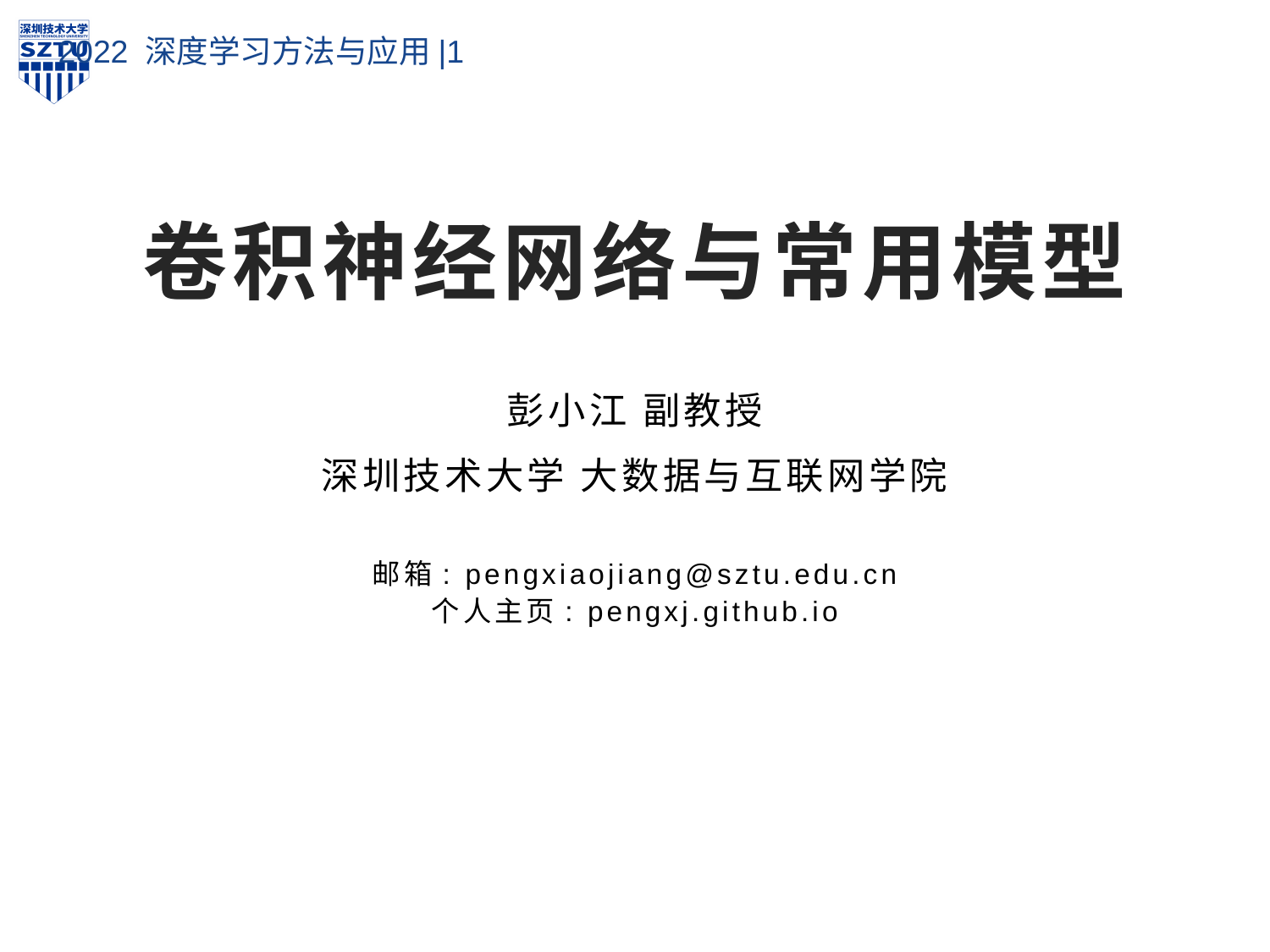

# 卷积神经网络与常用模型
彭小江 副教授
深圳技术大学 大数据与互联网学院
邮箱: pengxiaojiang@sztu.edu.cn
个人主页: pengxj.github.io